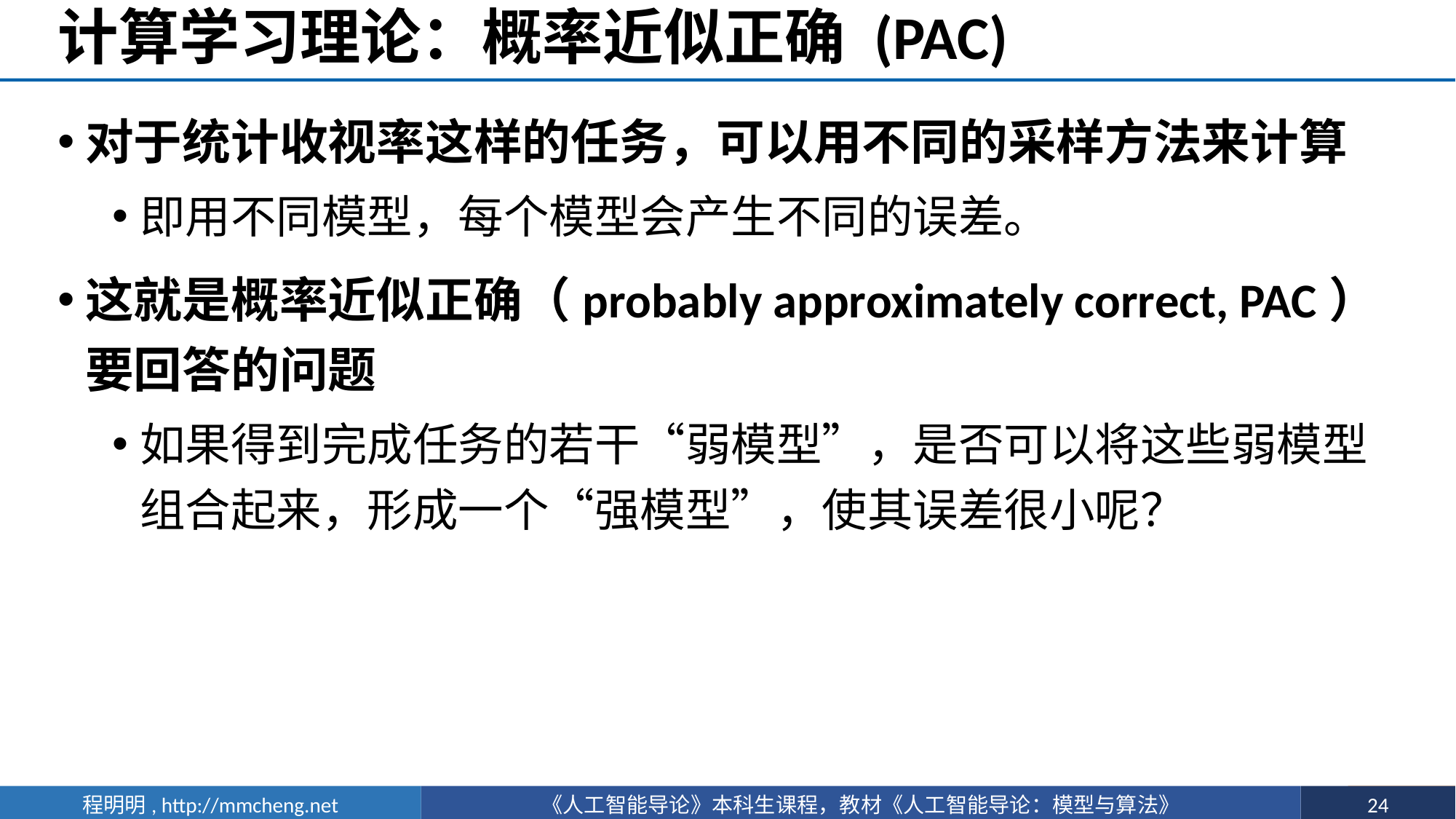

# 计算学习理论：概率近似正确 (PAC)
对于统计收视率这样的任务，可以用不同的采样方法来计算
即用不同模型，每个模型会产生不同的误差。
这就是概率近似正确（probably approximately correct, PAC）要回答的问题
如果得到完成任务的若干“弱模型”，是否可以将这些弱模型组合起来，形成一个“强模型”，使其误差很小呢？